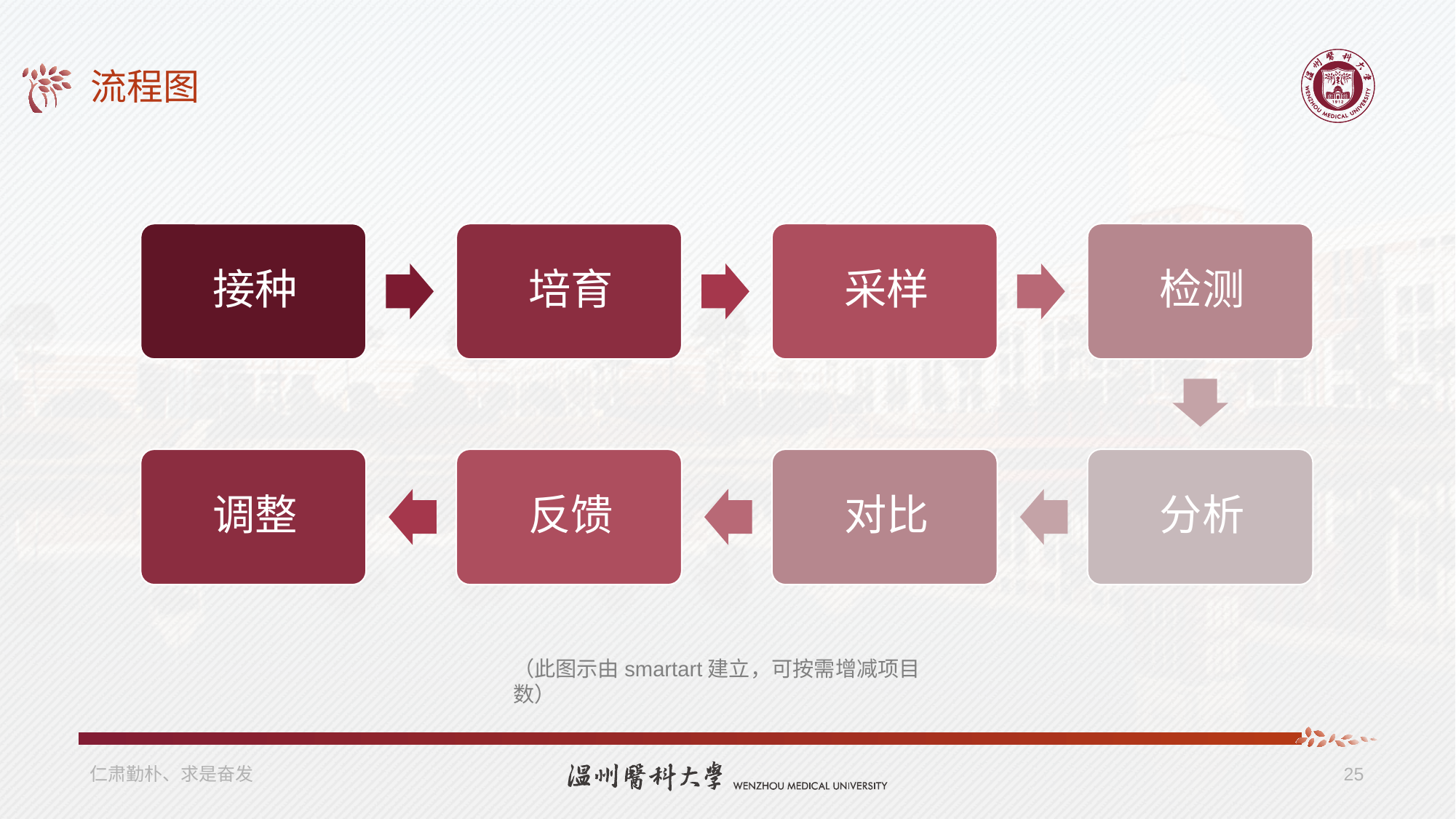

# 流程图
接种

培育

采样

检测

分析

对比

反馈

调整
（此图示由smartart建立，可按需增减项目数）
仁肃勤朴、求是奋发
25